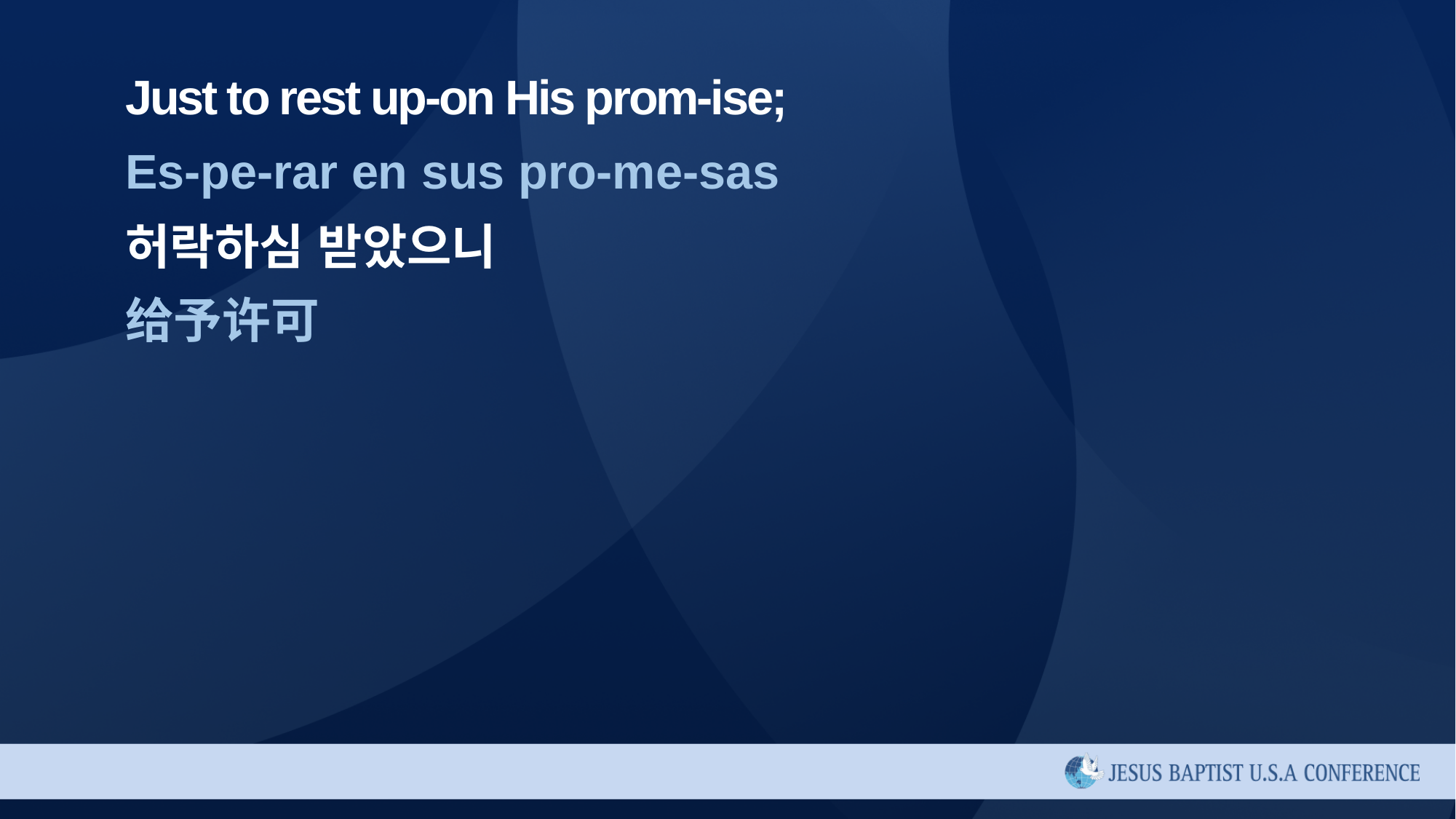

Just to rest up-on His prom-ise;

Es-pe-rar en sus pro-me-sas
허락하심 받았으니
给予许可